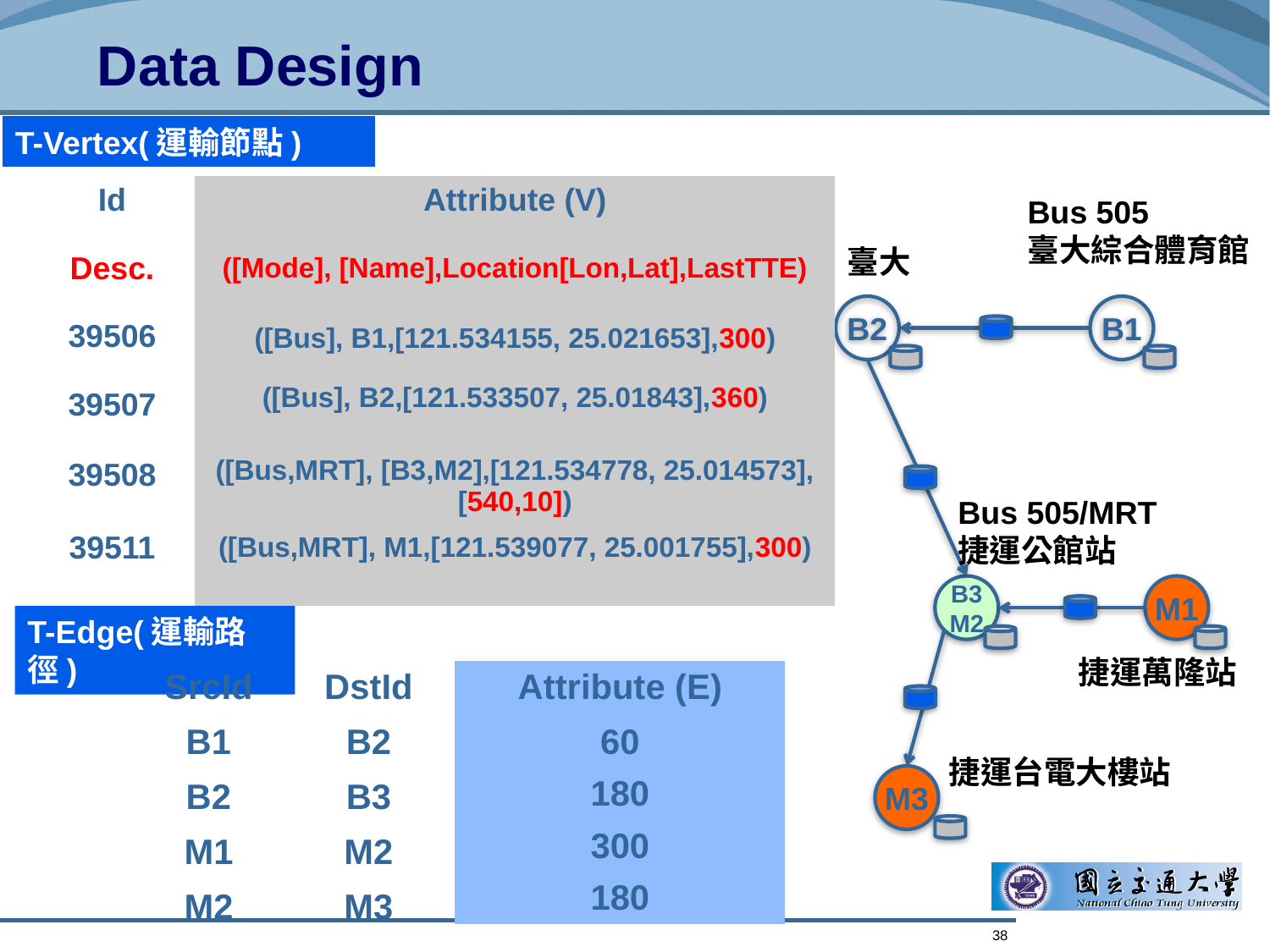

# Data Design
T-Vertex(運輸節點)
| Attribute (V) |
| --- |
| ([Mode], [Name],Location[Lon,Lat],LastTTE) |
| ([Bus], B1,[121.534155, 25.021653],300) |
| ([Bus], B2,[121.533507, 25.01843],360) |
| ([Bus,MRT], [B3,M2],[121.534778, 25.014573],[540,10]) |
| ([Bus,MRT], M1,[121.539077, 25.001755],300) |
| Id |
| --- |
| Desc. |
| 39506 |
| 39507 |
| 39508 |
| 39511 |
Bus 505
臺大綜合體育館
臺大
B2
B1

Bus 505/MRT
捷運公館站
B3M2
M1
T-Edge(運輸路徑)
捷運萬隆站
| SrcId | DstId |
| --- | --- |
| B1 | B2 |
| B2 | B3 |
| M1 | M2 |
| M2 | M3 |
| Attribute (E) |
| --- |
| 60 |
| 180 |
| 300 |
| 180 |
捷運台電大樓站
M3

38